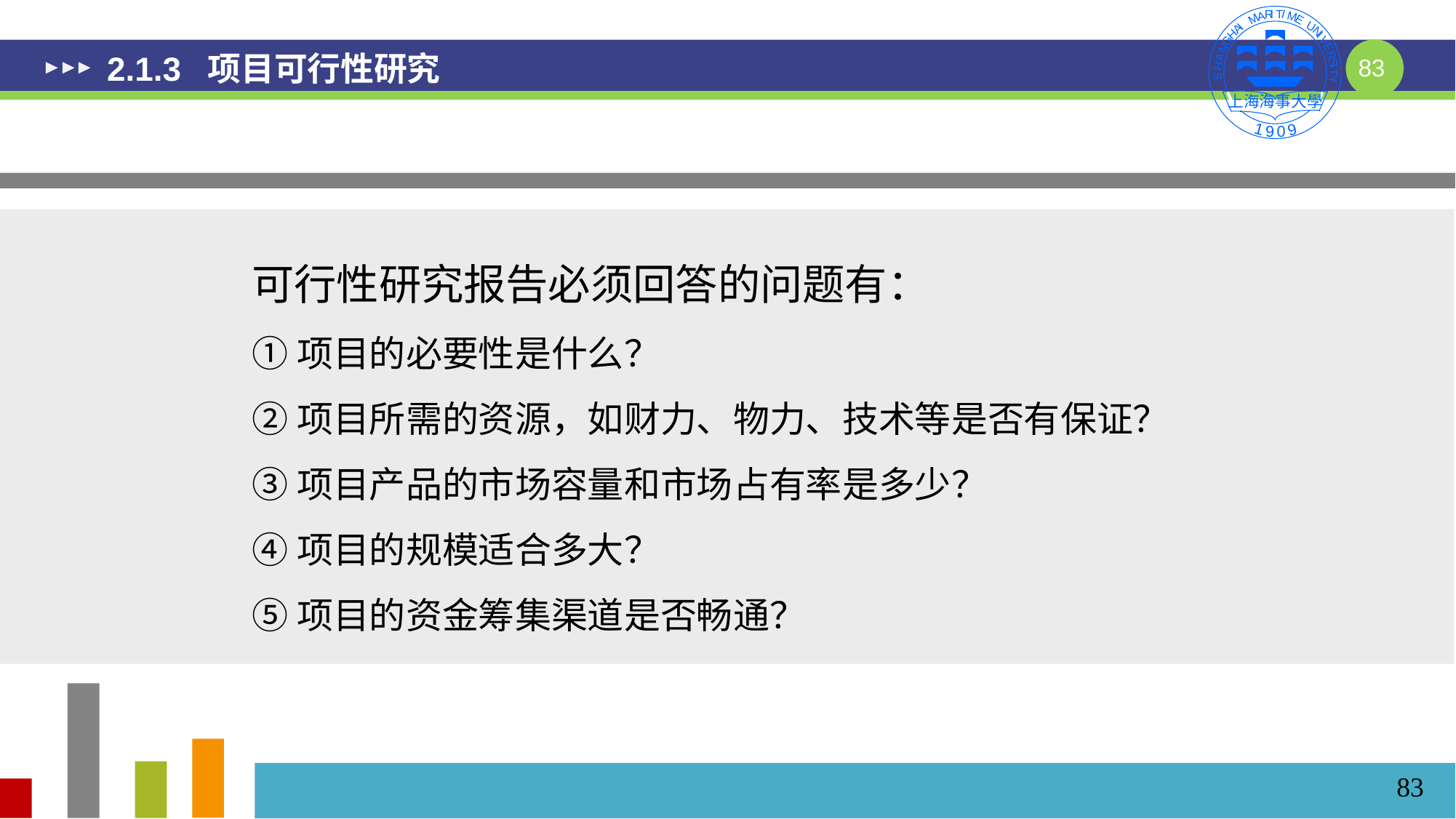

# 2.1.3  项目可行性研究

可行性研究报告必须回答的问题有：
①项目的必要性是什么？
②项目所需的资源，如财力、物力、技术等是否有保证？
③项目产品的市场容量和市场占有率是多少？
④项目的规模适合多大？
⑤项目的资金筹集渠道是否畅通？

83
83